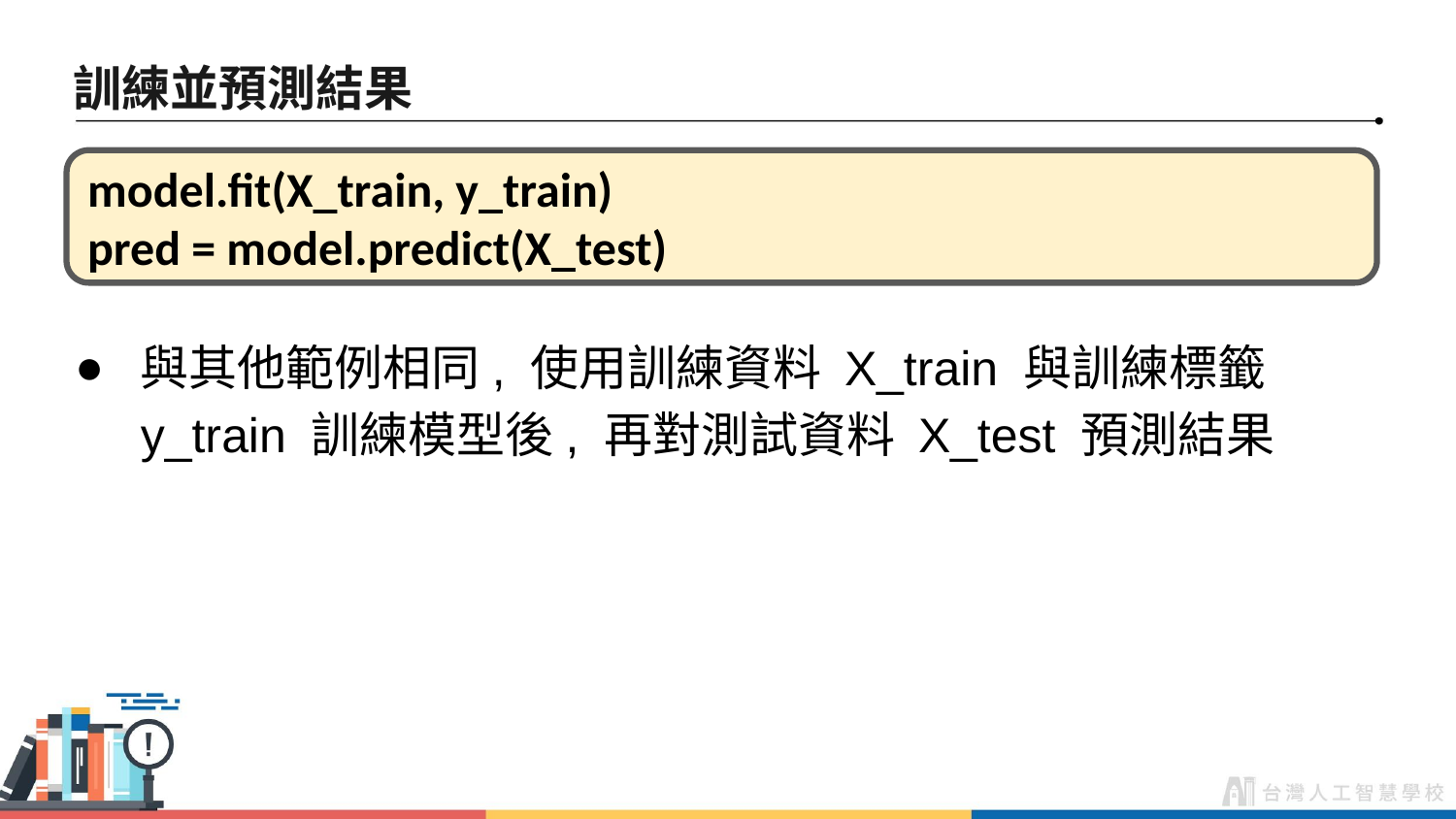

# 訓練並預測結果
model.fit(X_train, y_train)
pred = model.predict(X_test)
與其他範例相同, 使用訓練資料 X_train 與訓練標籤 y_train 訓練模型後, 再對測試資料 X_test 預測結果